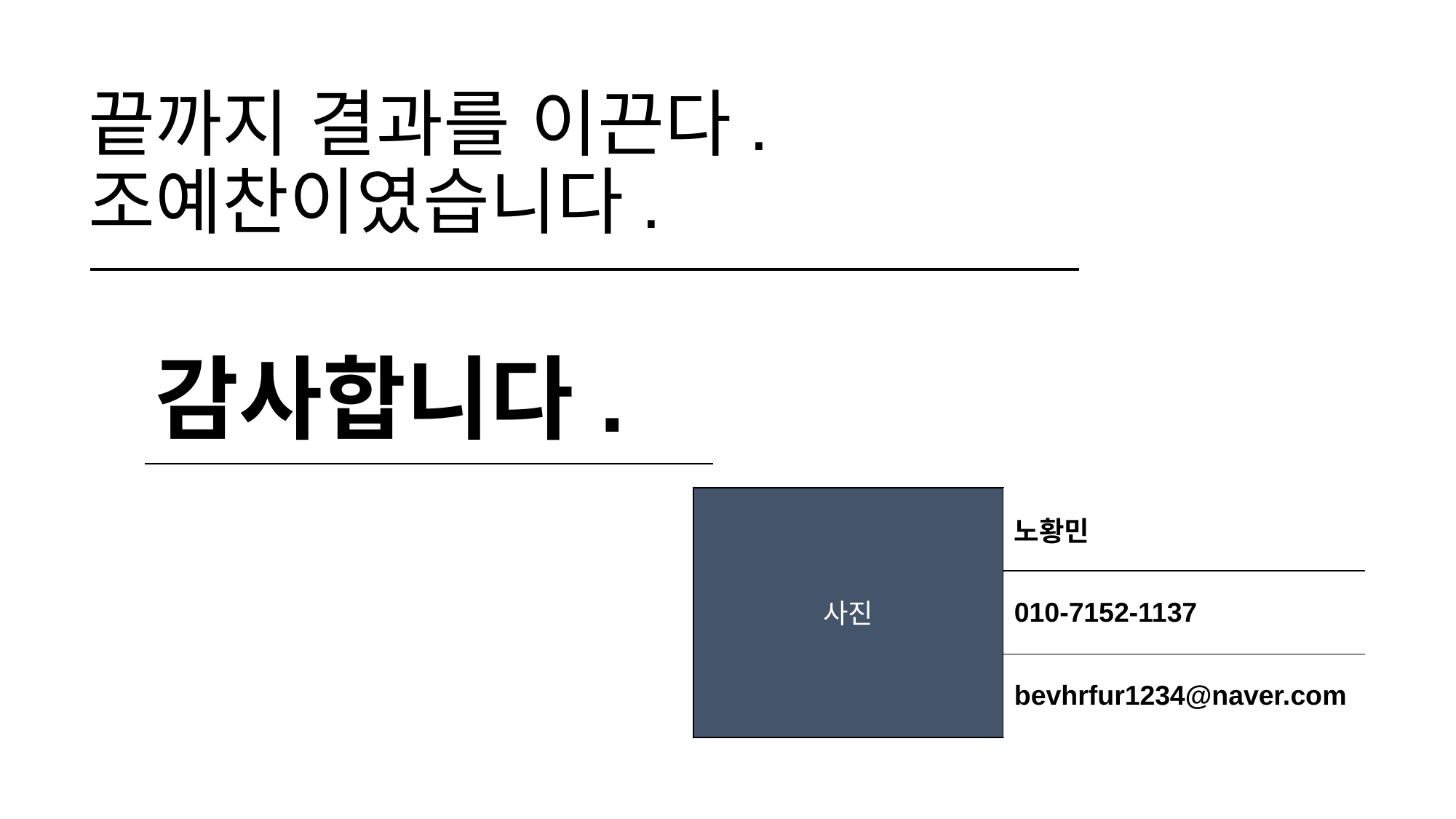

# 끝까지 결과를 이끈다. 조예찬이였습니다.
| 감사합니다. |
| --- |
| 노황민 |
| --- |
| 010-7152-1137 |
| bevhrfur1234@naver.com |
사진